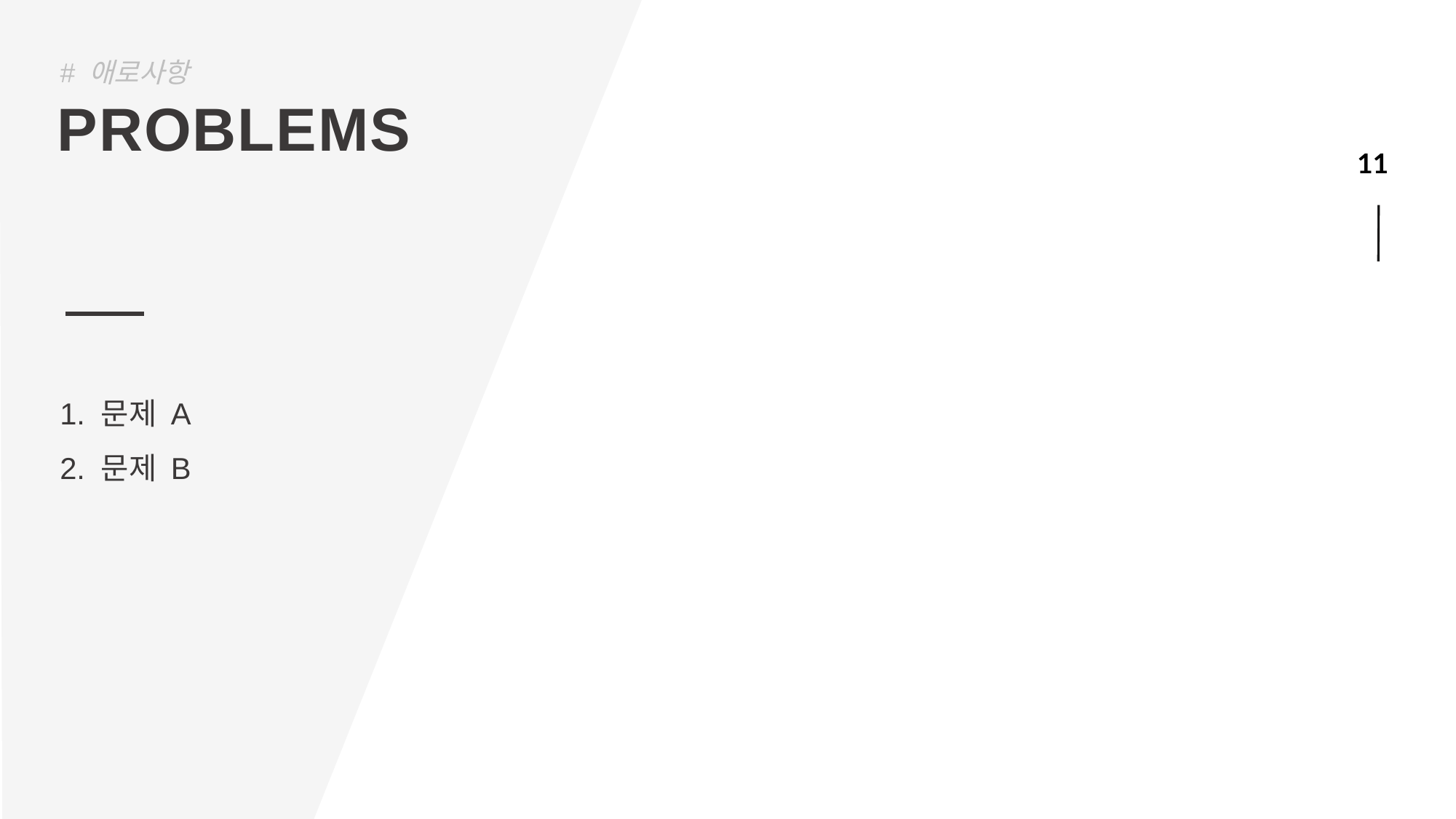

# 애로사항
PROBLEMS
11

문제 A
문제 B